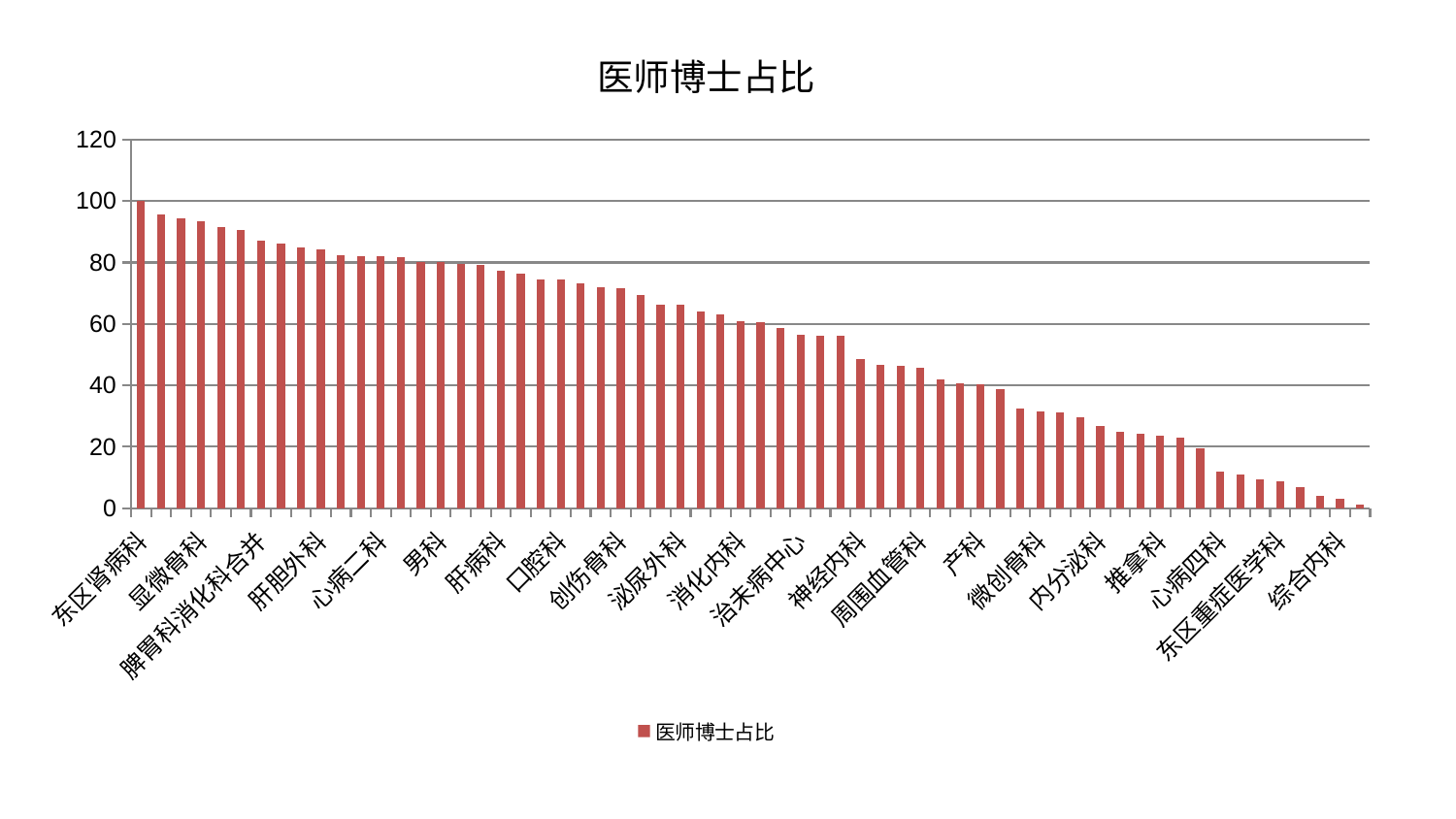

### Chart: 医师博士占比

| Category | 医师博士占比 |
|---|---|
| 东区肾病科 | 100.0 |
| 肛肠科 | 95.55061620410245 |
| 康复科 | 94.37860838868691 |
| 显微骨科 | 93.30232038788968 |
| 血液科 | 91.66004604577961 |
| 肾病科 | 90.70548410154333 |
| 脾胃科消化科合并 | 87.18777124114675 |
| 针灸科 | 86.17882584836926 |
| 肿瘤内科 | 84.81931926781603 |
| 肝胆外科 | 84.37763524844537 |
| 运动损伤骨科 | 82.31583922890131 |
| 重症医学科 | 82.20063857156772 |
| 心病二科 | 82.16566994283573 |
| 神经外科 | 81.73991137010476 |
| 耳鼻喉科 | 80.14457643544723 |
| 男科 | 80.12804081680599 |
| 心血管内科 | 79.43084993099566 |
| 美容皮肤科 | 79.27892160555932 |
| 肝病科 | 77.28706371773619 |
| 心病三科 | 76.49433575876076 |
| 身心医学科 | 74.59710430497309 |
| 口腔科 | 74.39253312283326 |
| 脑病一科 | 73.10771350684821 |
| 乳腺甲状腺外科 | 72.07248897242073 |
| 创伤骨科 | 71.67183107952049 |
| 肾脏内科 | 69.39841894537614 |
| 小儿骨科 | 66.26260570861898 |
| 泌尿外科 | 66.12763595639241 |
| 脑病二科 | 64.17606300449957 |
| 中医经典科 | 63.13095907430499 |
| 消化内科 | 60.790302815114764 |
| 骨科 | 60.52227912152866 |
| 风湿病科 | 58.82854301489533 |
| 治未病中心 | 56.45769568364916 |
| 皮肤科 | 56.193397071615394 |
| 小儿推拿科 | 56.05275196975401 |
| 神经内科 | 48.73246025142089 |
| 关节骨科 | 46.721260598173124 |
| 儿科 | 46.52686749521759 |
| 周围血管科 | 45.62625755528057 |
| 中医外治中心 | 42.00220747024379 |
| 普通外科 | 40.73045636203375 |
| 产科 | 40.22353602747288 |
| 胸外科 | 38.68891368821898 |
| 脊柱骨科 | 32.58142133012422 |
| 微创骨科 | 31.377523438625783 |
| 脑病三科 | 31.261842537047883 |
| 心病一科 | 29.599230615801485 |
| 内分泌科 | 26.66388871300865 |
| 妇科妇二科合并 | 24.858271198766484 |
| 眼科 | 24.202571219928956 |
| 推拿科 | 23.65489508942486 |
| 医院 | 23.09823286652143 |
| 脾胃病科 | 19.419534912278078 |
| 心病四科 | 11.978227039647308 |
| 妇科 | 10.984793056136505 |
| 西区重症医学科 | 9.30468179655521 |
| 东区重症医学科 | 8.624472412682822 |
| 妇二科 | 6.790629803897054 |
| 老年医学科 | 4.067383202119007 |
| 综合内科 | 2.970182293540085 |
| 呼吸内科 | 1.3240898594710842 |
144